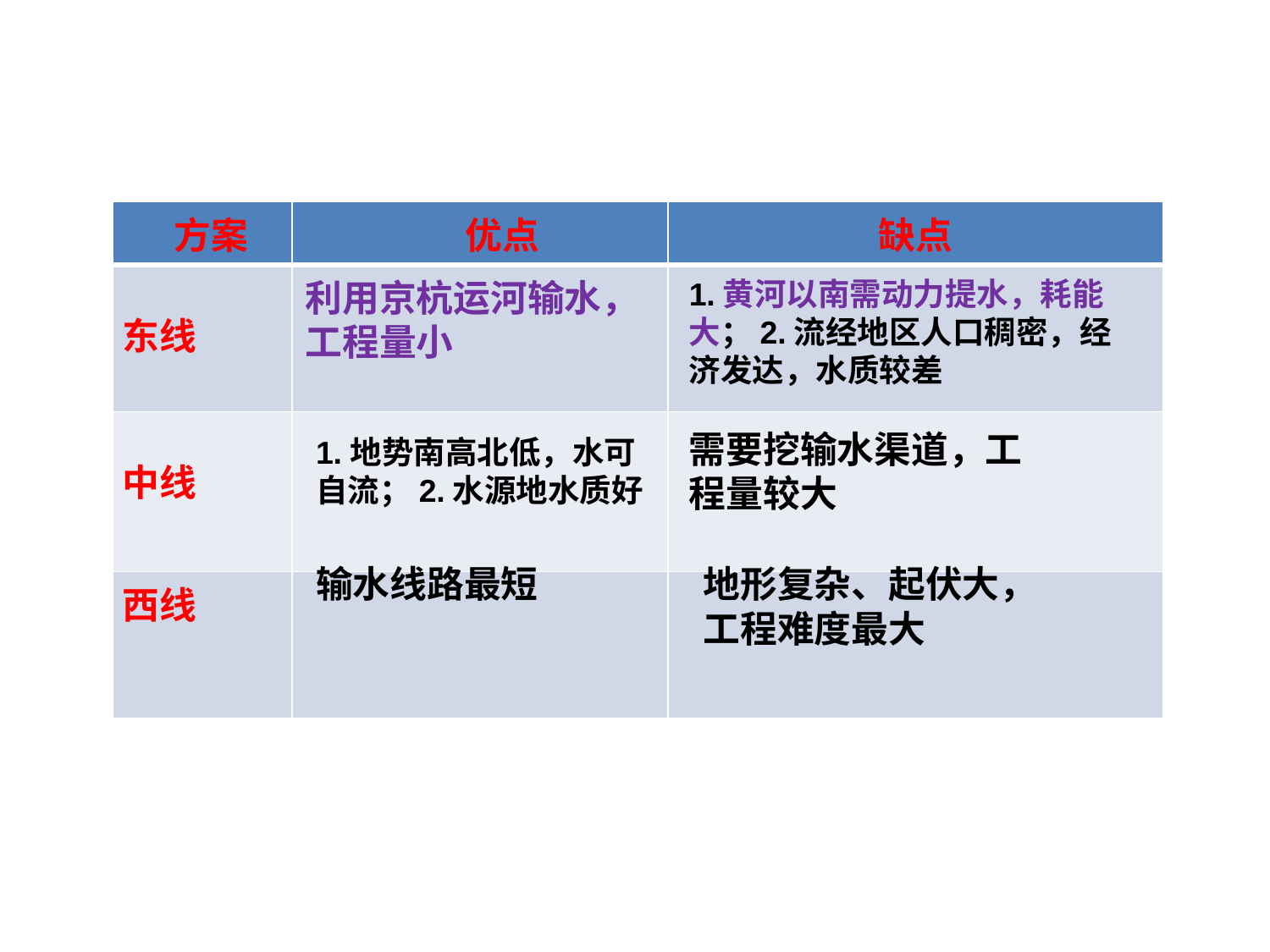

| 方案 | 优点 | 缺点 |
| --- | --- | --- |
| 东线 |  |  |
| 中线 |  |  |
| 西线 |  |  |
利用京杭运河输水，工程量小
1.黄河以南需动力提水，耗能大；2.流经地区人口稠密，经济发达，水质较差
需要挖输水渠道，工程量较大
1.地势南高北低，水可自流；2.水源地水质好
输水线路最短
地形复杂、起伏大，工程难度最大